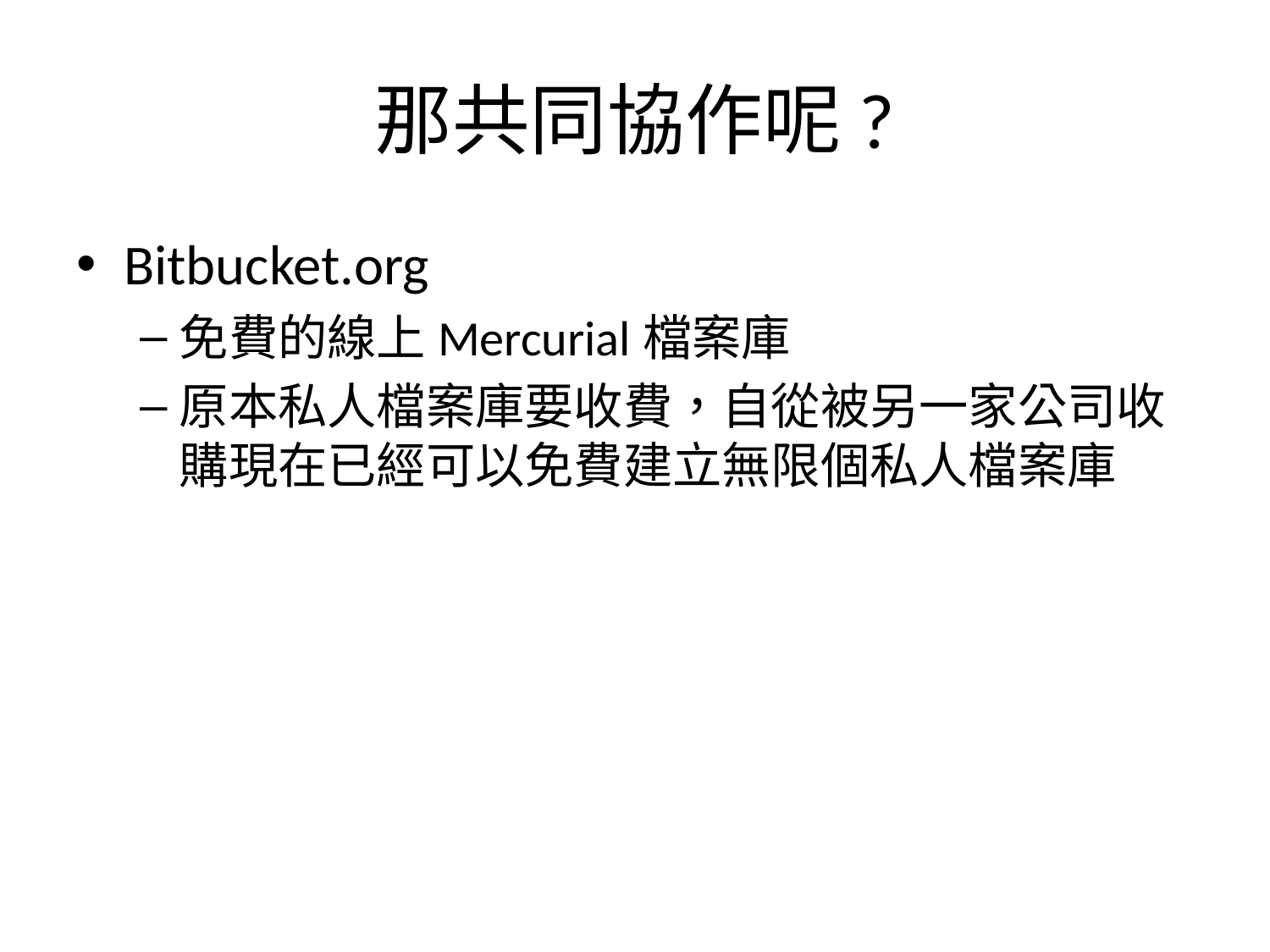

# 那共同協作呢?
Bitbucket.org
免費的線上Mercurial檔案庫
原本私人檔案庫要收費，自從被另一家公司收購現在已經可以免費建立無限個私人檔案庫